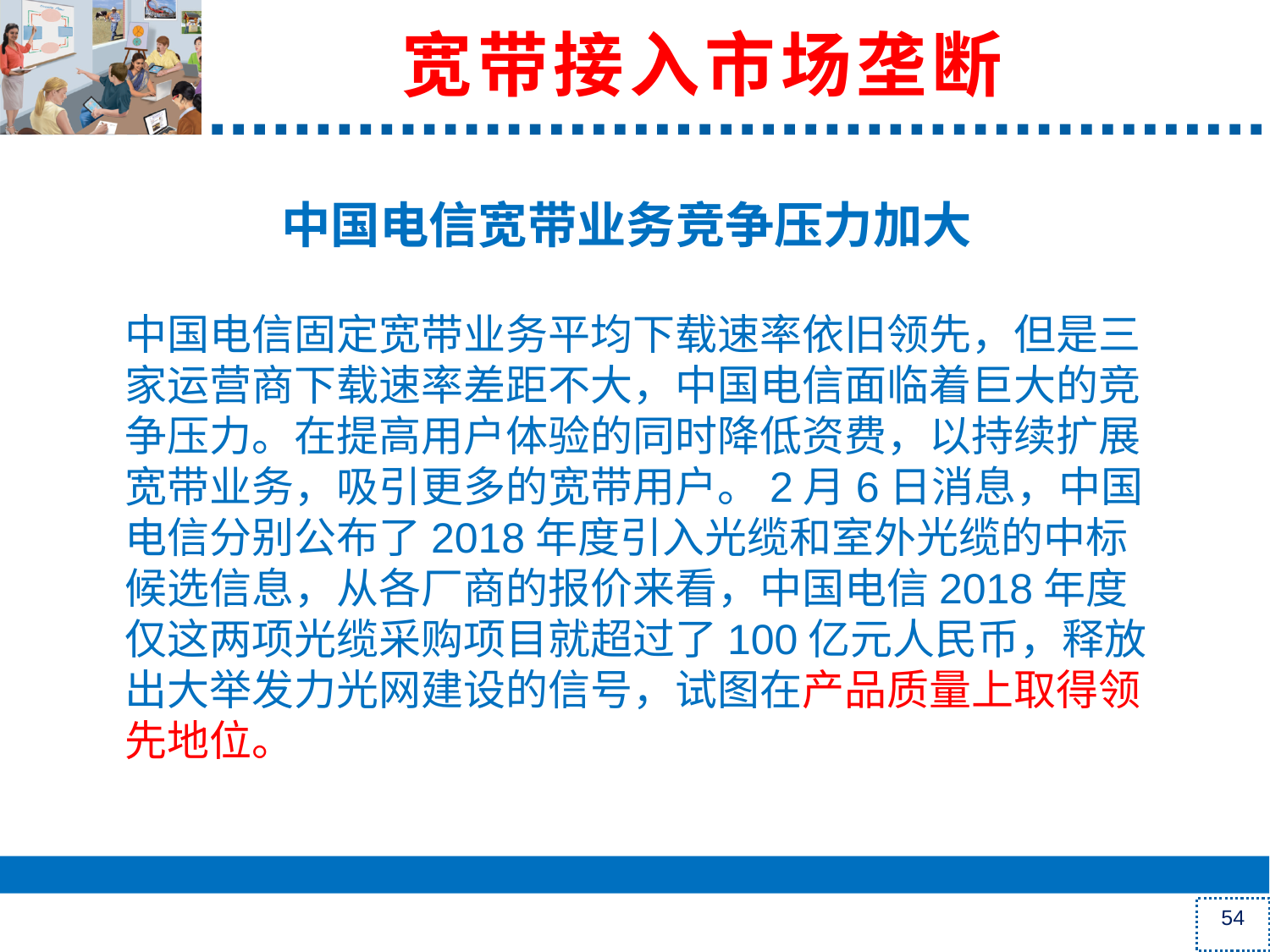

# 宽带接入市场垄断

中国电信宽带业务竞争压力加大
中国电信固定宽带业务平均下载速率依旧领先，但是三家运营商下载速率差距不大，中国电信面临着巨大的竞争压力。在提高用户体验的同时降低资费，以持续扩展宽带业务，吸引更多的宽带用户。2月6日消息，中国电信分别公布了2018年度引入光缆和室外光缆的中标候选信息，从各厂商的报价来看，中国电信2018年度仅这两项光缆采购项目就超过了100亿元人民币，释放出大举发力光网建设的信号，试图在产品质量上取得领先地位。

54